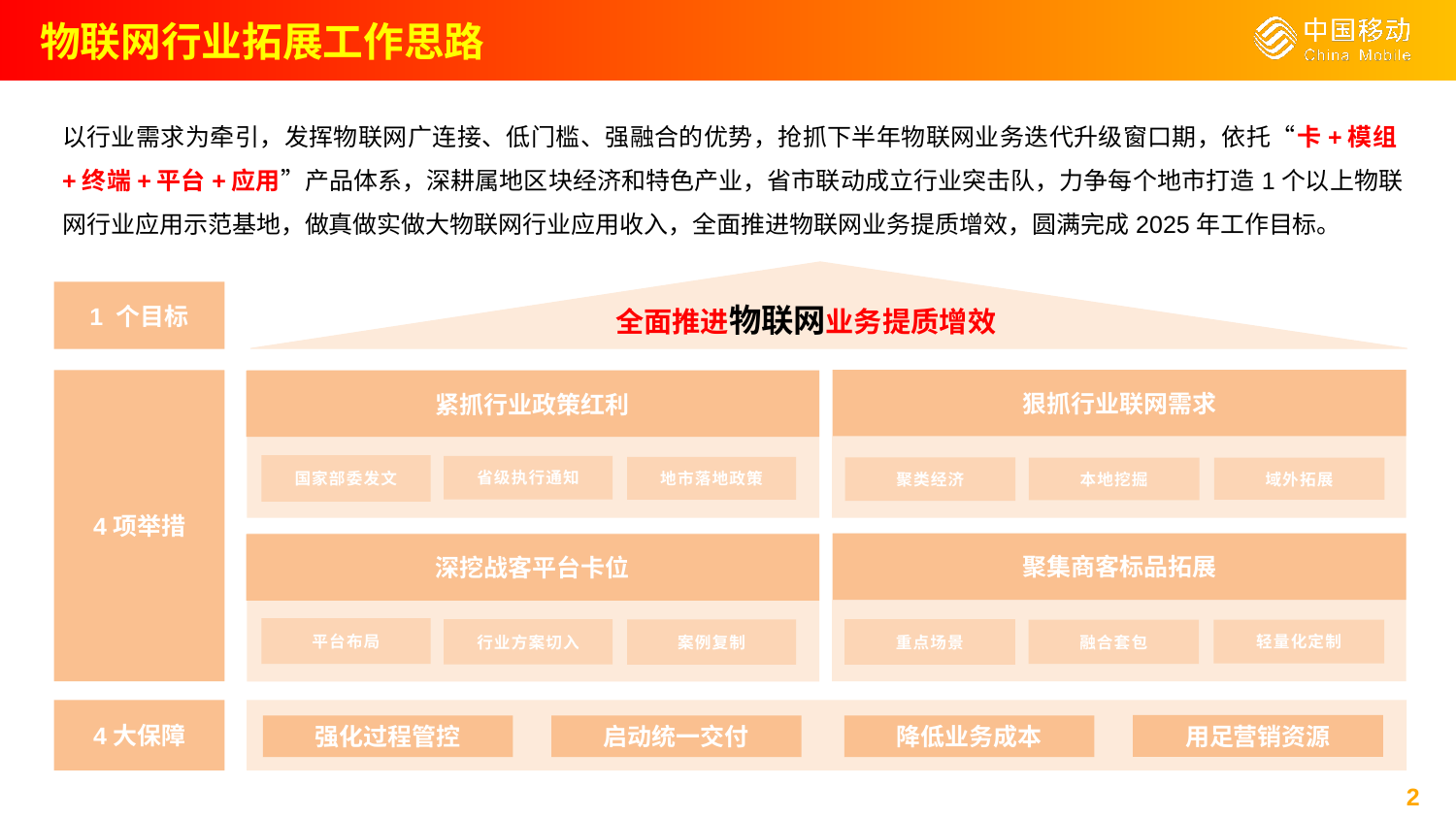

物联网行业拓展工作思路
以行业需求为牵引，发挥物联网广连接、低门槛、强融合的优势，抢抓下半年物联网业务迭代升级窗口期，依托“卡+模组+终端+平台+应用”产品体系，深耕属地区块经济和特色产业，省市联动成立行业突击队，力争每个地市打造1个以上物联网行业应用示范基地，做真做实做大物联网行业应用收入，全面推进物联网业务提质增效，圆满完成2025年工作目标。

1 个目标
全面推进物联网业务提质增效

狠抓行业联网需求

4项举措
紧抓行业政策红利
国家部委发文
省级执行通知
地市落地政策
聚类经济
本地挖掘
域外拓展

聚集商客标品拓展

深挖战客平台卡位
平台布局
行业方案切入
重点场景
融合套包
轻量化定制
案例复制
4大保障

用足营销资源
降低业务成本
启动统一交付
强化过程管控